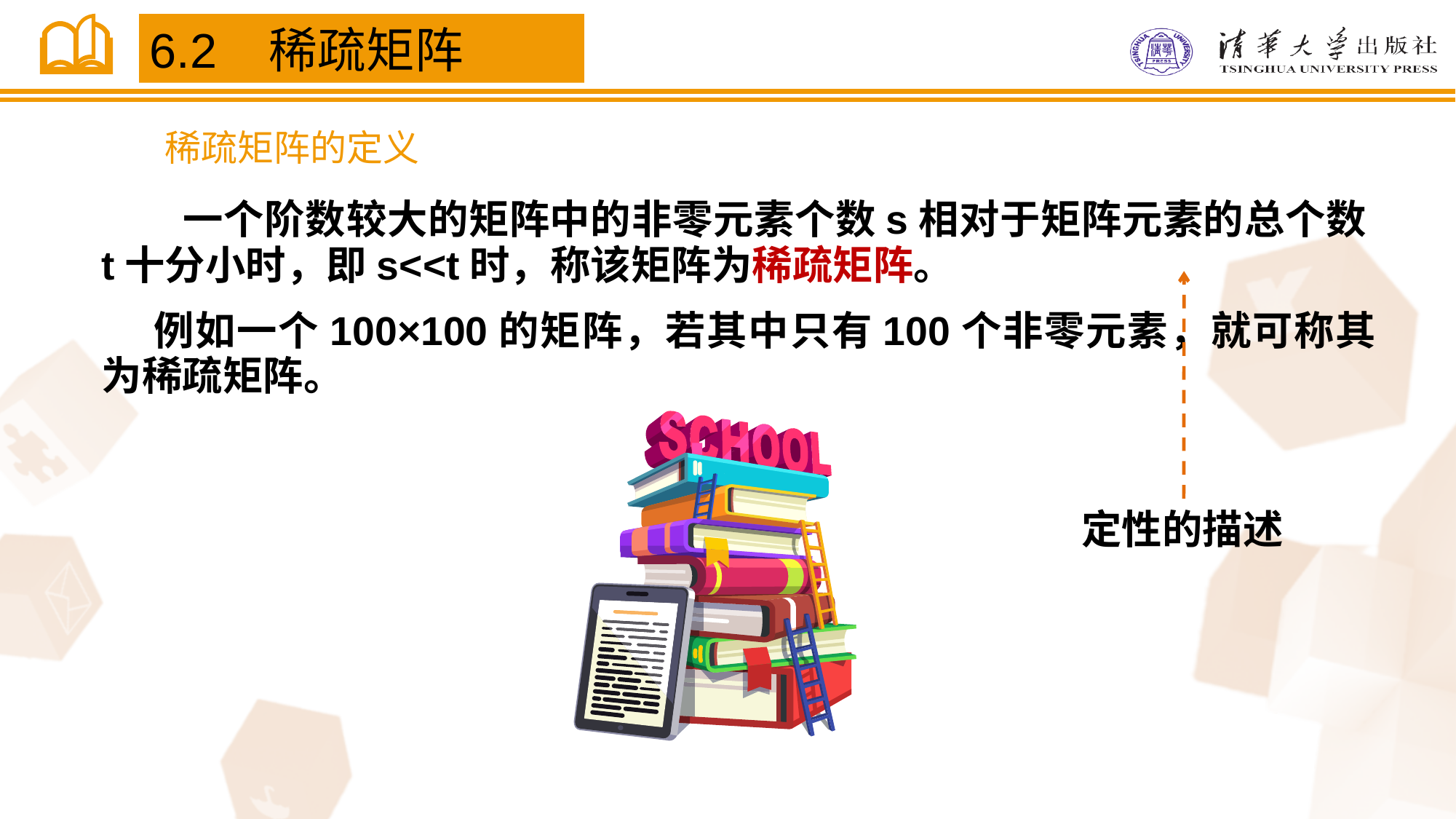

6.2   稀疏矩阵
 稀疏矩阵的定义
　　一个阶数较大的矩阵中的非零元素个数s相对于矩阵元素的总个数t十分小时，即s<<t时，称该矩阵为稀疏矩阵。
    例如一个100×100的矩阵，若其中只有100个非零元素，就可称其为稀疏矩阵。
定性的描述